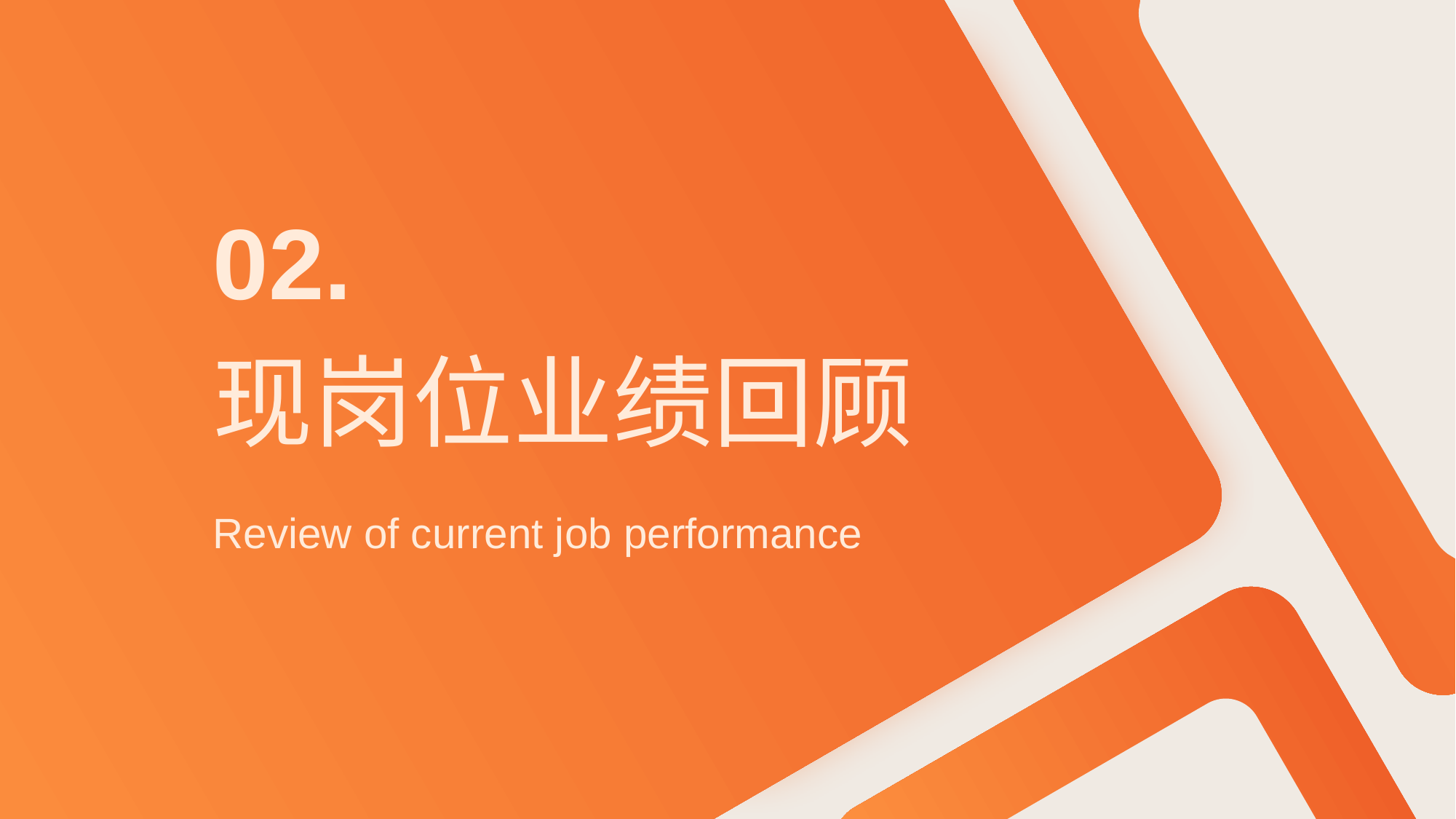

02.
# 现岗位业绩回顾
Review of current job performance